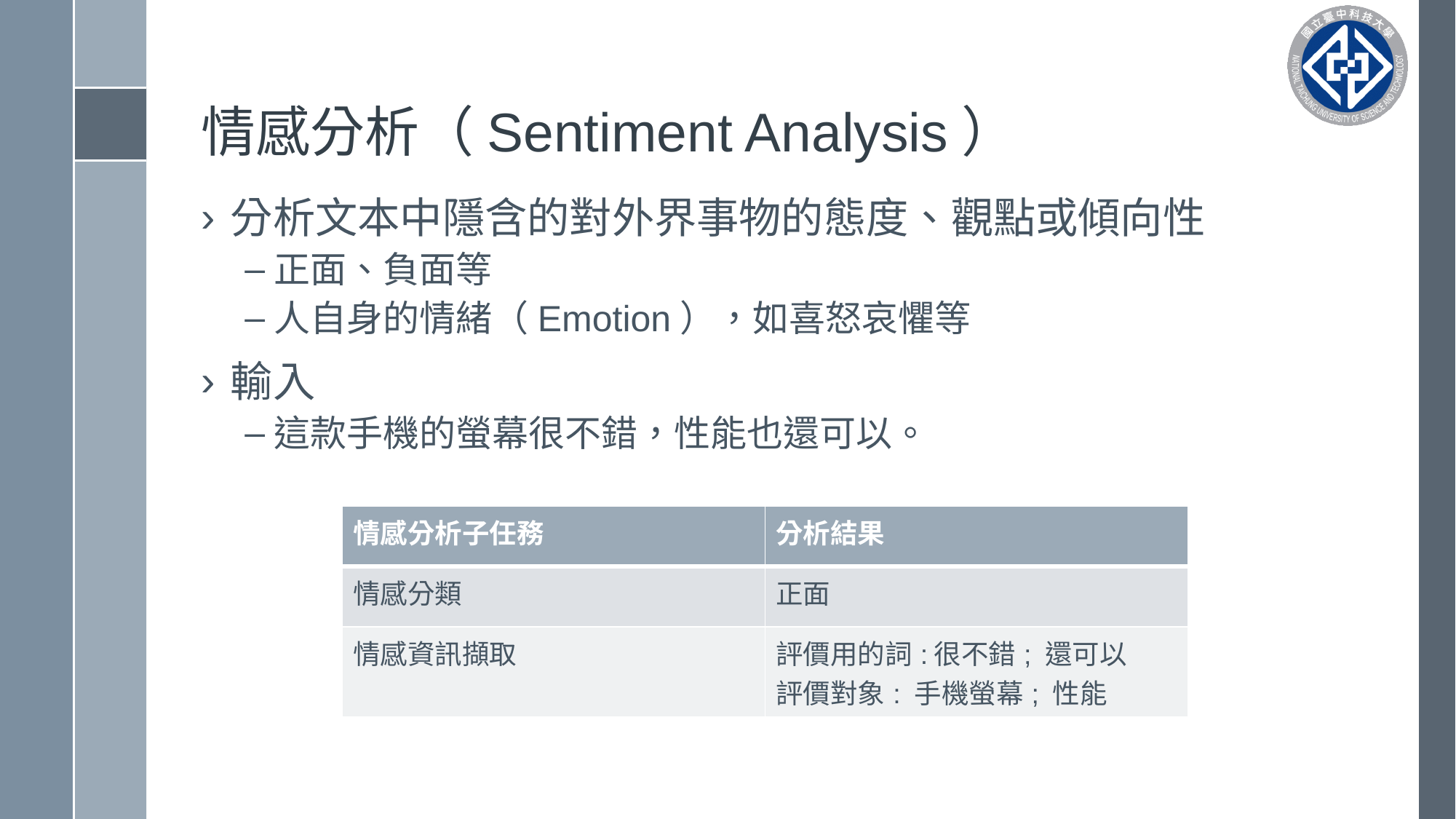

# 情感分析（Sentiment Analysis）
分析文本中隱含的對外界事物的態度、觀點或傾向性
正面、負面等
人自身的情緒（Emotion），如喜怒哀懼等
輸入
這款手機的螢幕很不錯，性能也還可以。

| 情感分析子任務 | 分析結果 |
| --- | --- |
| 情感分類 | 正面 |
| 情感資訊擷取 | 評價用的詞:很不錯; 還可以 評價對象: 手機螢幕; 性能 |